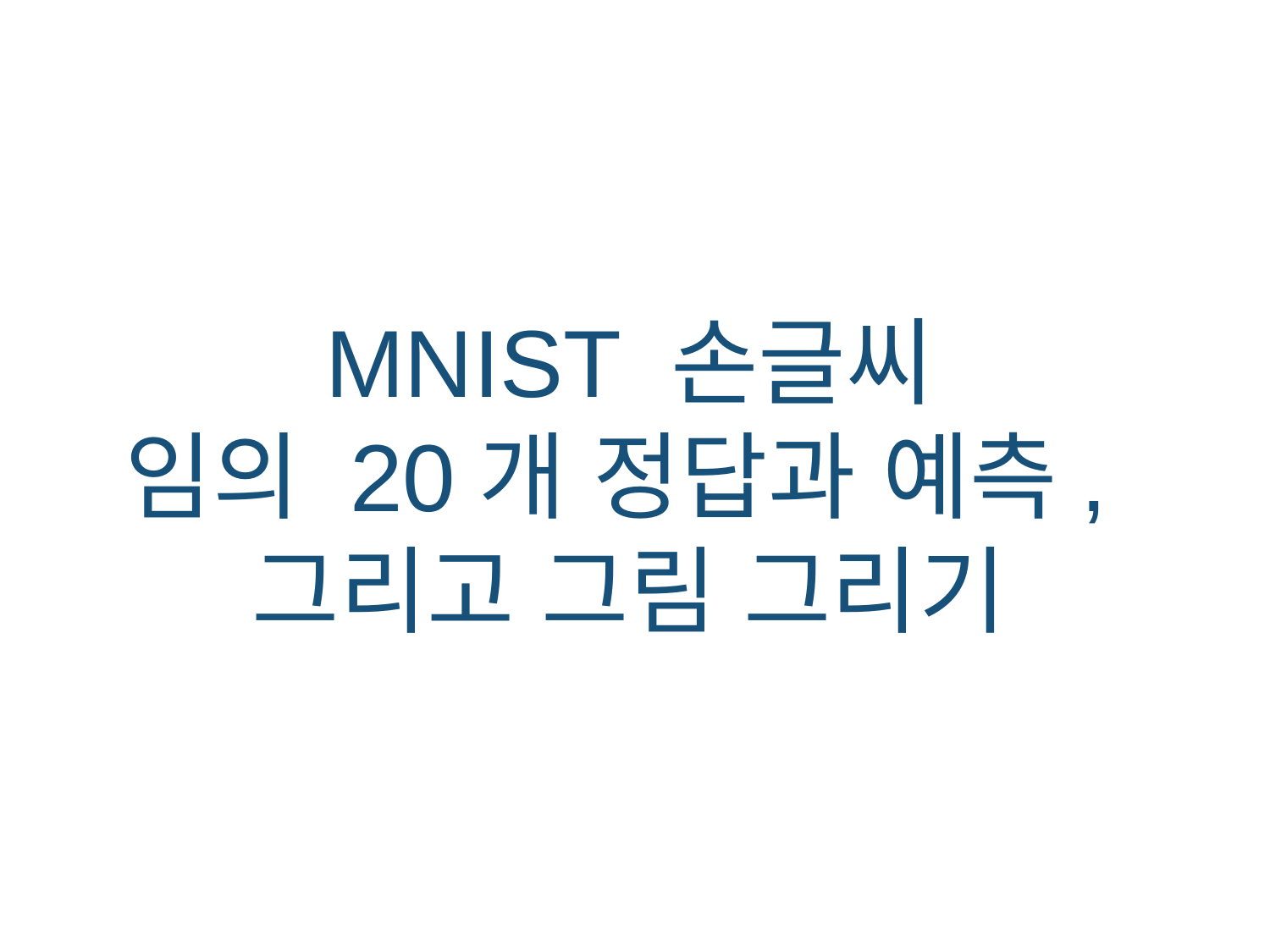

MNIST 손글씨
임의 20개 정답과 예측,
그리고 그림 그리기